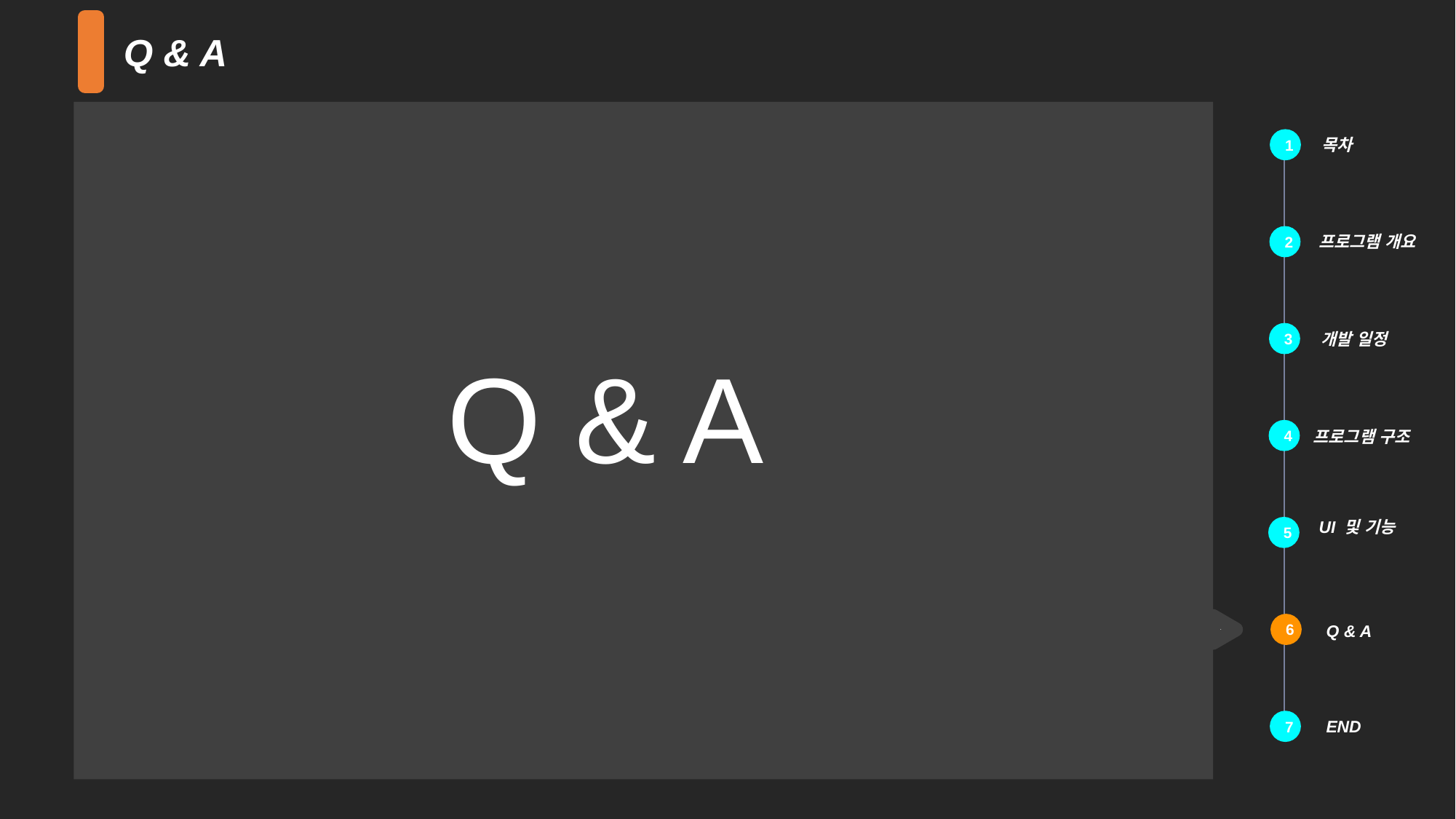

Q & A

목차
1
 프로그램 개요
2
3
 개발 일정
Q & A
4
 프로그램 구조
 UI 및 기능
5
6
 Q & A

 END
7